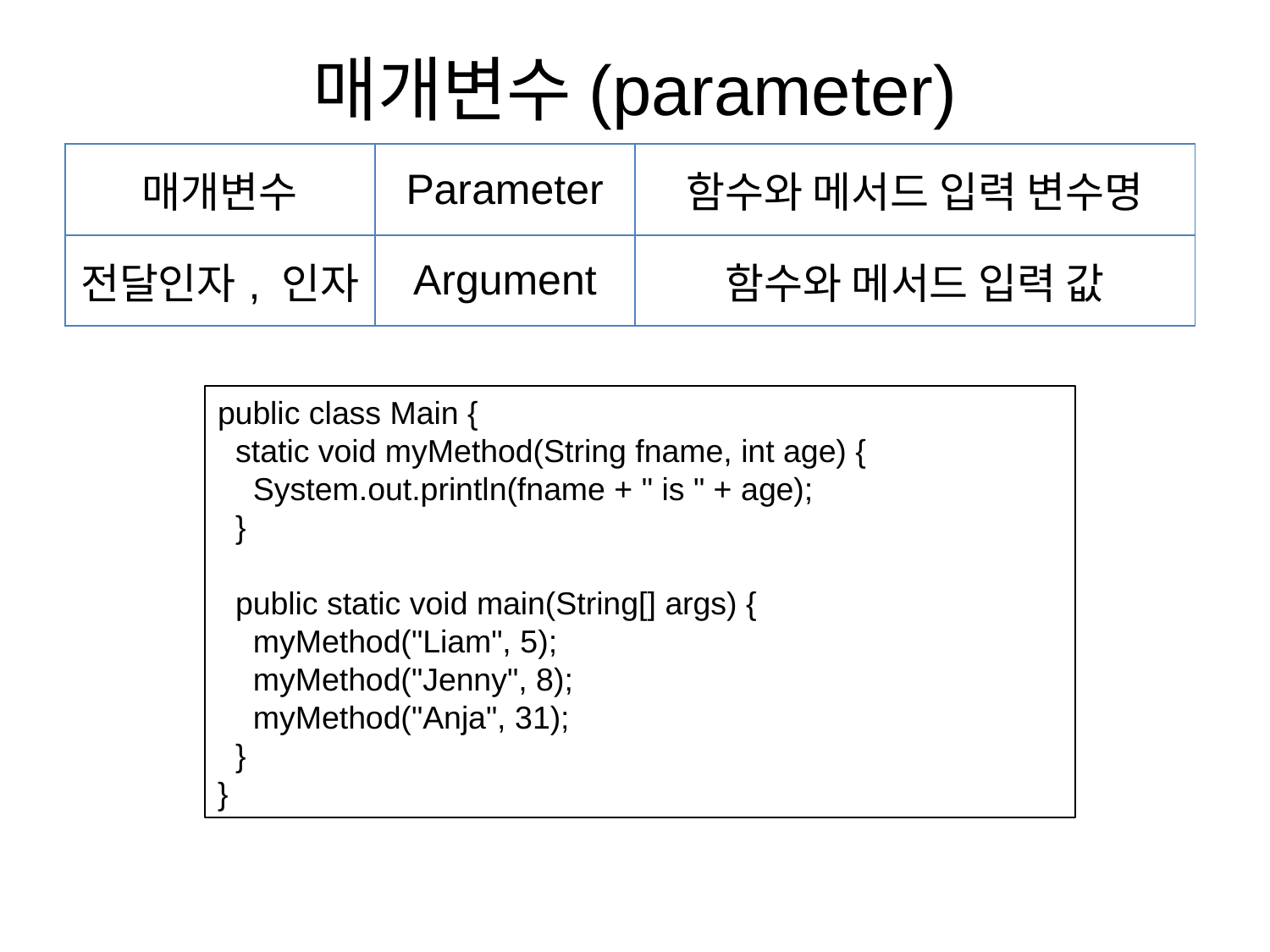

# 매개변수(parameter)
| 매개변수 | Parameter | 함수와 메서드 입력 변수명 |
| --- | --- | --- |
| 전달인자, 인자 | Argument | 함수와 메서드 입력 값 |
public class Main {
  static void myMethod(String fname, int age) {
    System.out.println(fname + " is " + age);
  }

  public static void main(String[] args) {
    myMethod("Liam", 5);
    myMethod("Jenny", 8);
    myMethod("Anja", 31);
  }
}